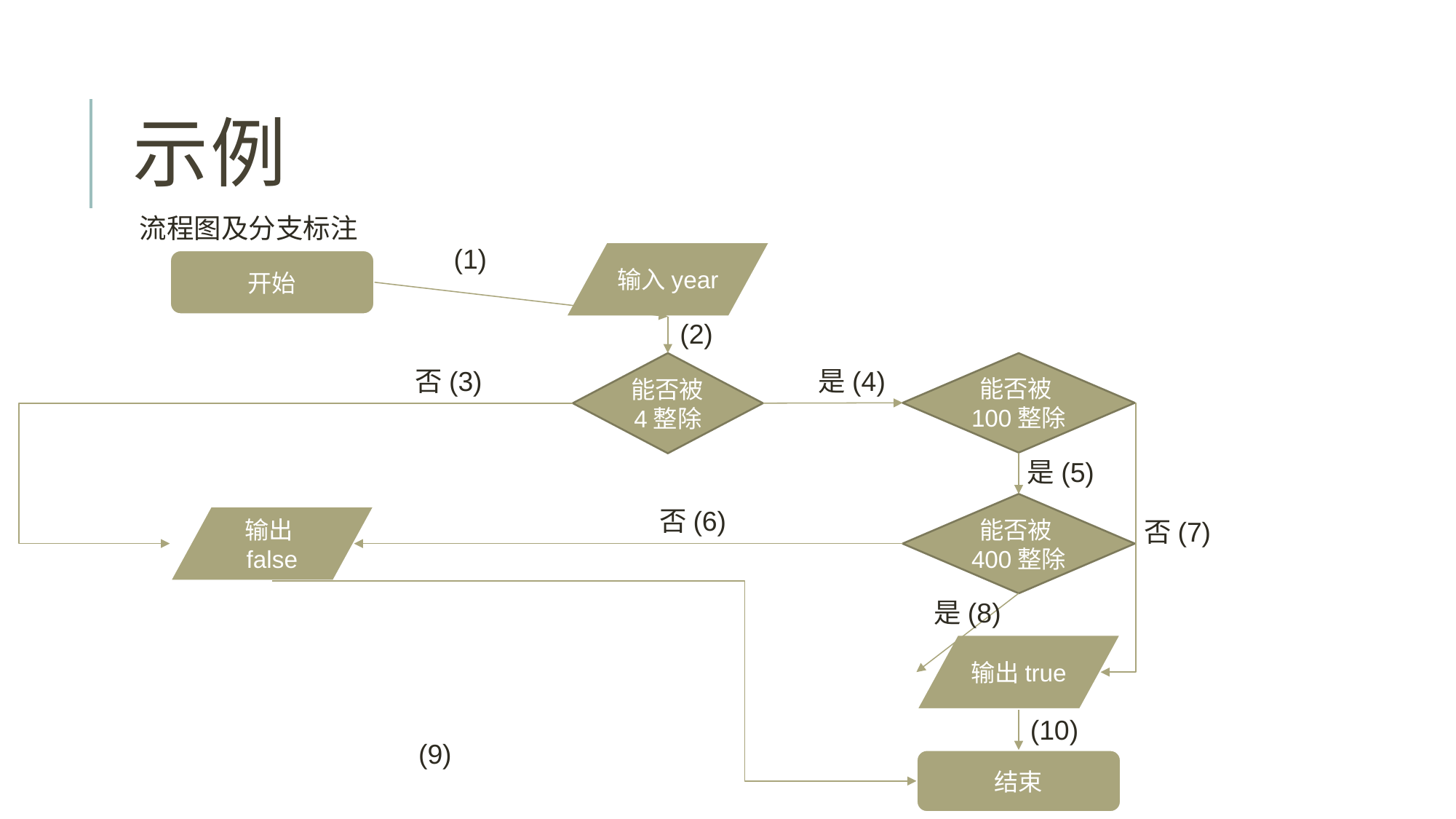

# 示例
流程图及分支标注
(1)
输入year
开始
(2)
能否被4整除
能否被100整除
是(4)
否(3)
是(5)
能否被400整除
否(6)
输出false
否(7)
是(8)
输出true
(10)
(9)
结束